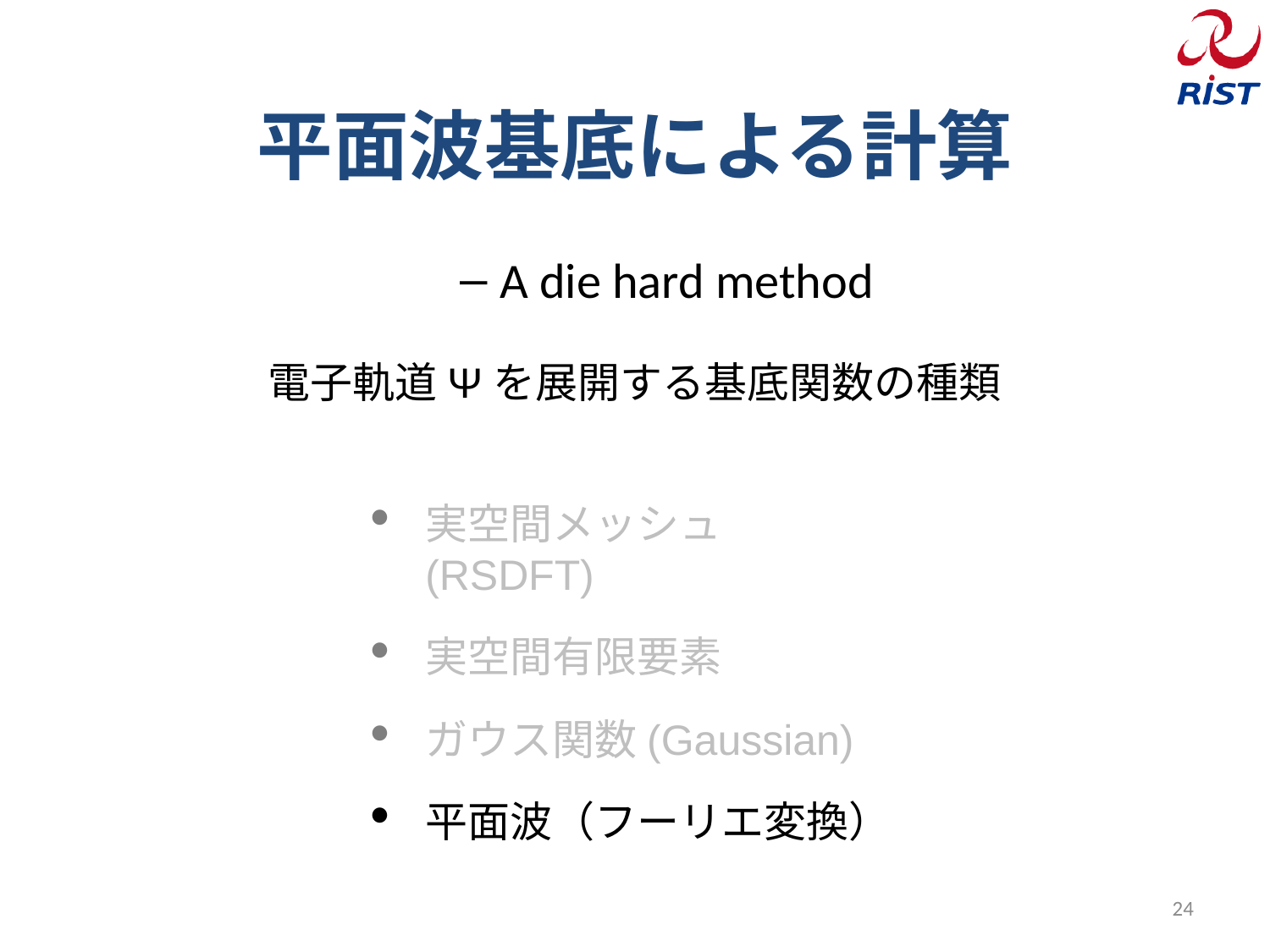

# 平面波基底による計算
A die hard method
電子軌道Ψを展開する基底関数の種類
実空間メッシュ(RSDFT)
実空間有限要素
ガウス関数(Gaussian)
平面波（フーリエ変換）
24